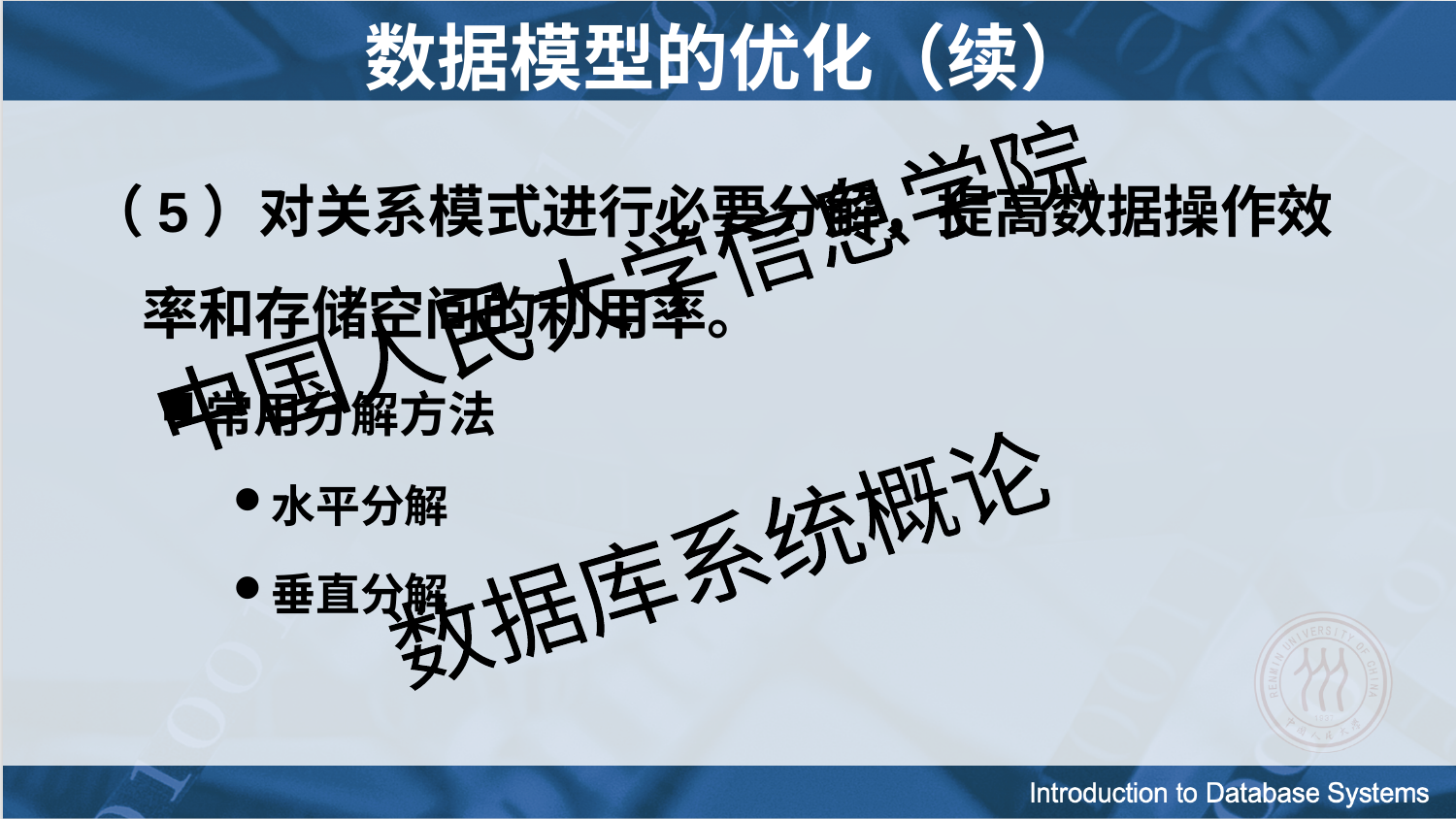

# 数据模型的优化（续）
（5）对关系模式进行必要分解，提高数据操作效率和存储空间的利用率。
常用分解方法
水平分解
垂直分解